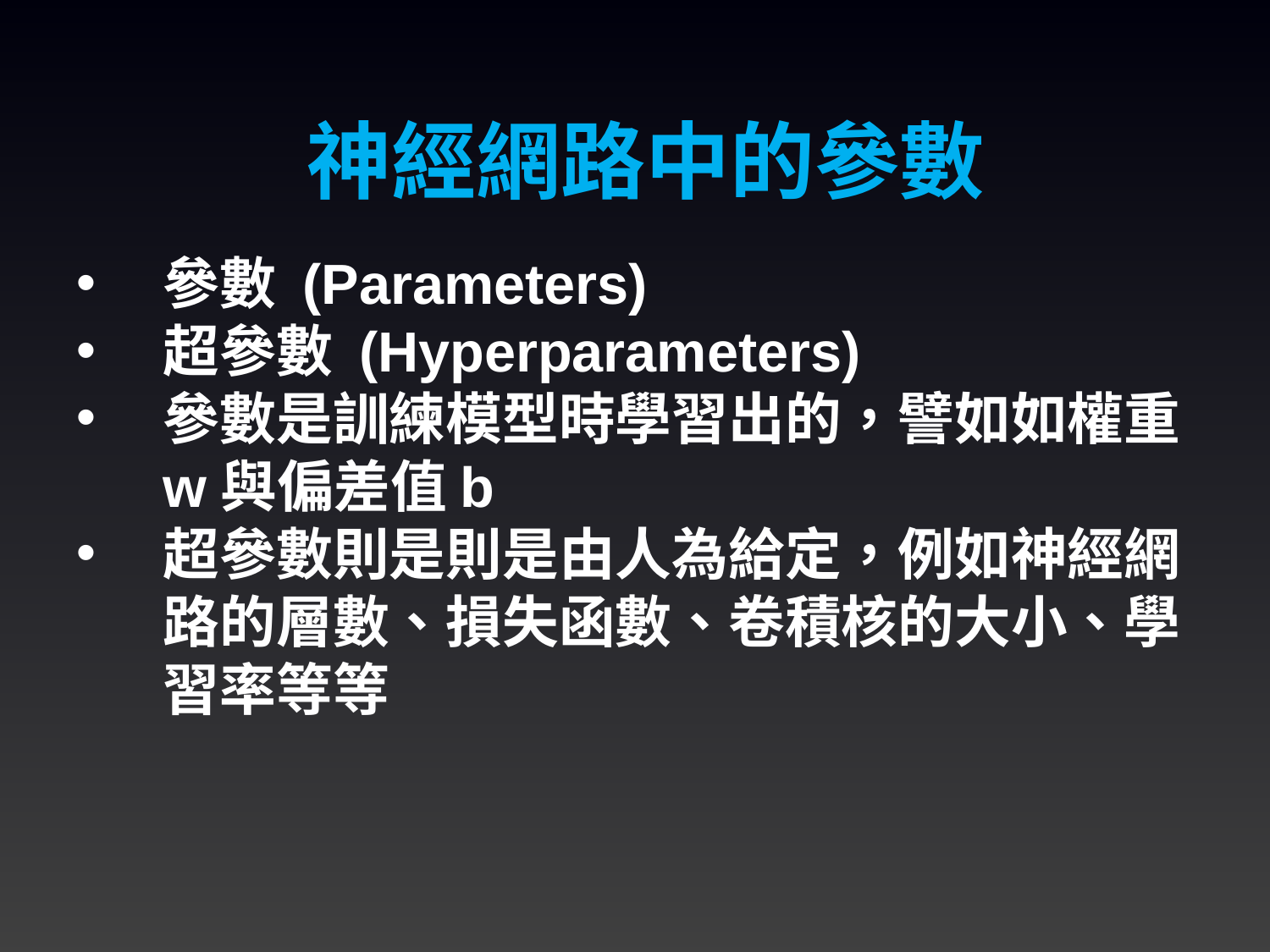

神經網路中的參數
參數 (Parameters)
超參數 (Hyperparameters)
參數是訓練模型時學習出的，譬如如權重w與偏差值b
超參數則是則是由人為給定，例如神經網路的層數、損失函數、卷積核的大小、學習率等等